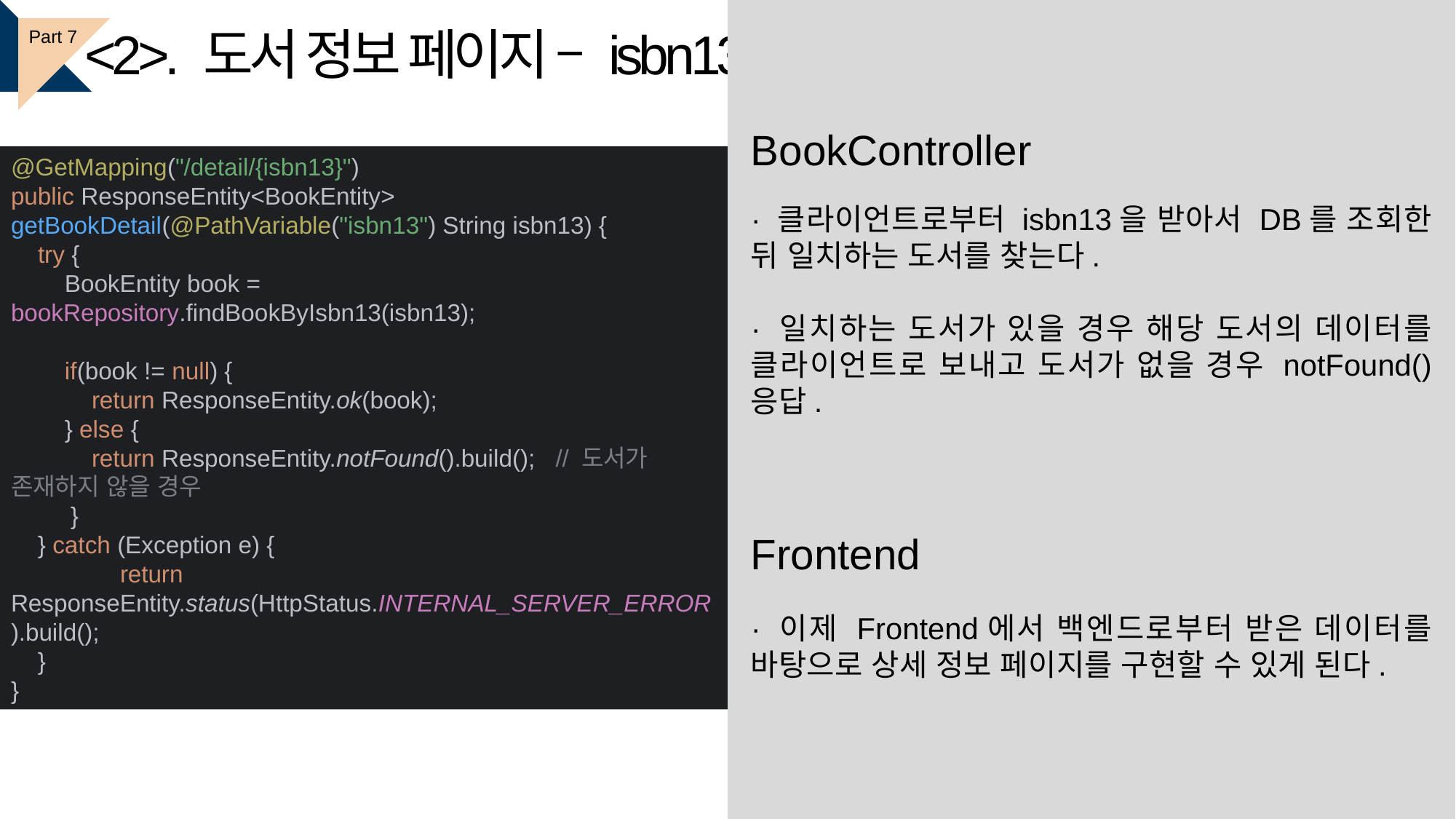

<2>. 도서 정보 페이지 – isbn13

Part 7
BookController
@GetMapping("/detail/{isbn13}")
public ResponseEntity<BookEntity> getBookDetail(@PathVariable("isbn13") String isbn13) {
    try {
        BookEntity book = bookRepository.findBookByIsbn13(isbn13);
        if(book != null) {
            return ResponseEntity.ok(book);
        } else {
            return ResponseEntity.notFound().build();   // 도서가 존재하지 않을 경우
        }
    } catch (Exception e) {
	return ResponseEntity.status(HttpStatus.INTERNAL_SERVER_ERROR).build();
    }
}
· 클라이언트로부터 isbn13을 받아서 DB를 조회한 뒤 일치하는 도서를 찾는다.

· 일치하는 도서가 있을 경우 해당 도서의 데이터를 클라이언트로 보내고 도서가 없을 경우 notFound() 응답.
Frontend
· 이제 Frontend에서 백엔드로부터 받은 데이터를 바탕으로 상세 정보 페이지를 구현할 수 있게 된다.